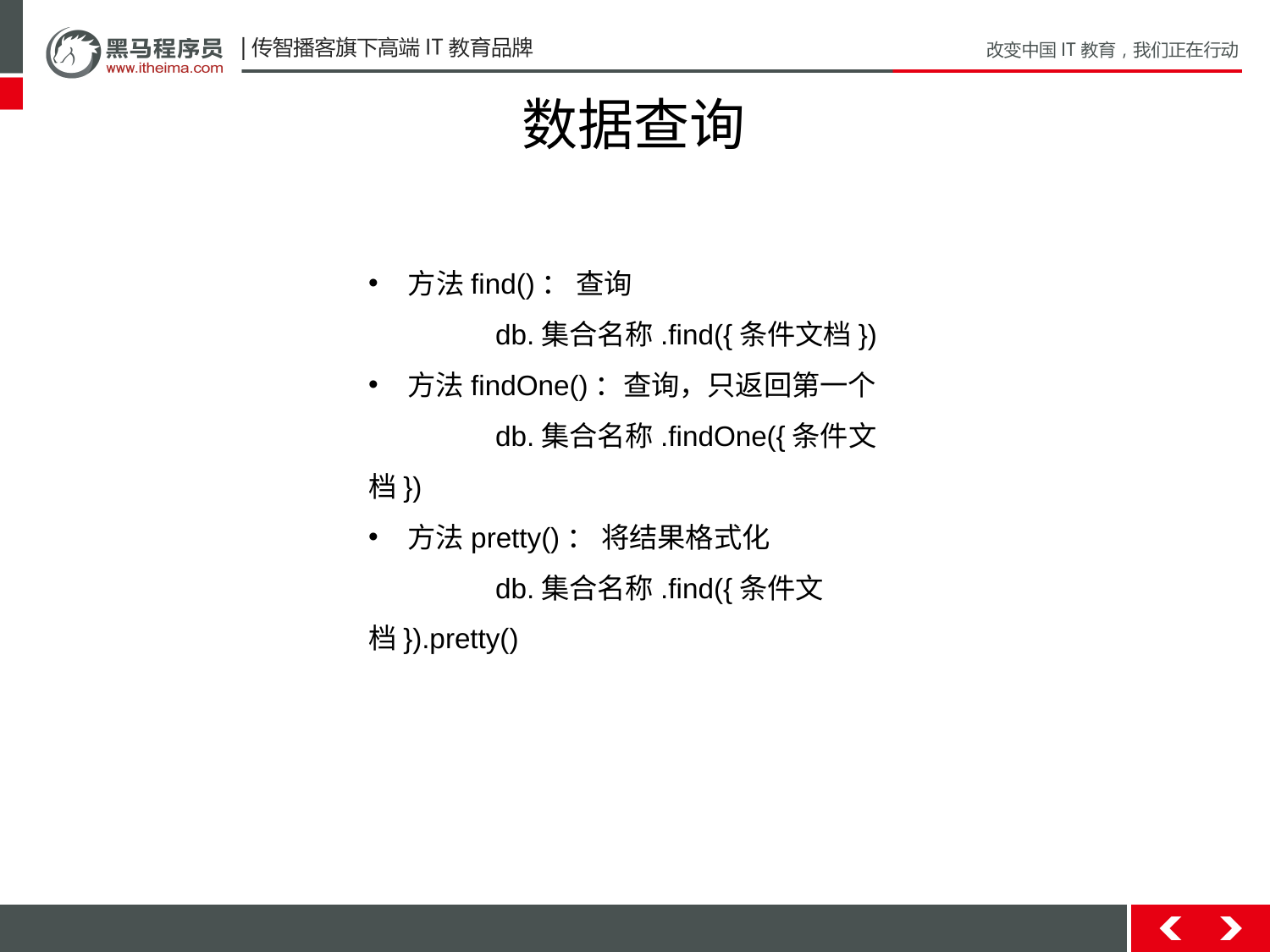

# 数据查询
⽅法find()： 查询
	db.集合名称.find({条件⽂档})
⽅法findOne()：查询，只返回第⼀个
	db.集合名称.findOne({条件⽂档})
⽅法pretty()： 将结果格式化
	db.集合名称.find({条件⽂档}).pretty()